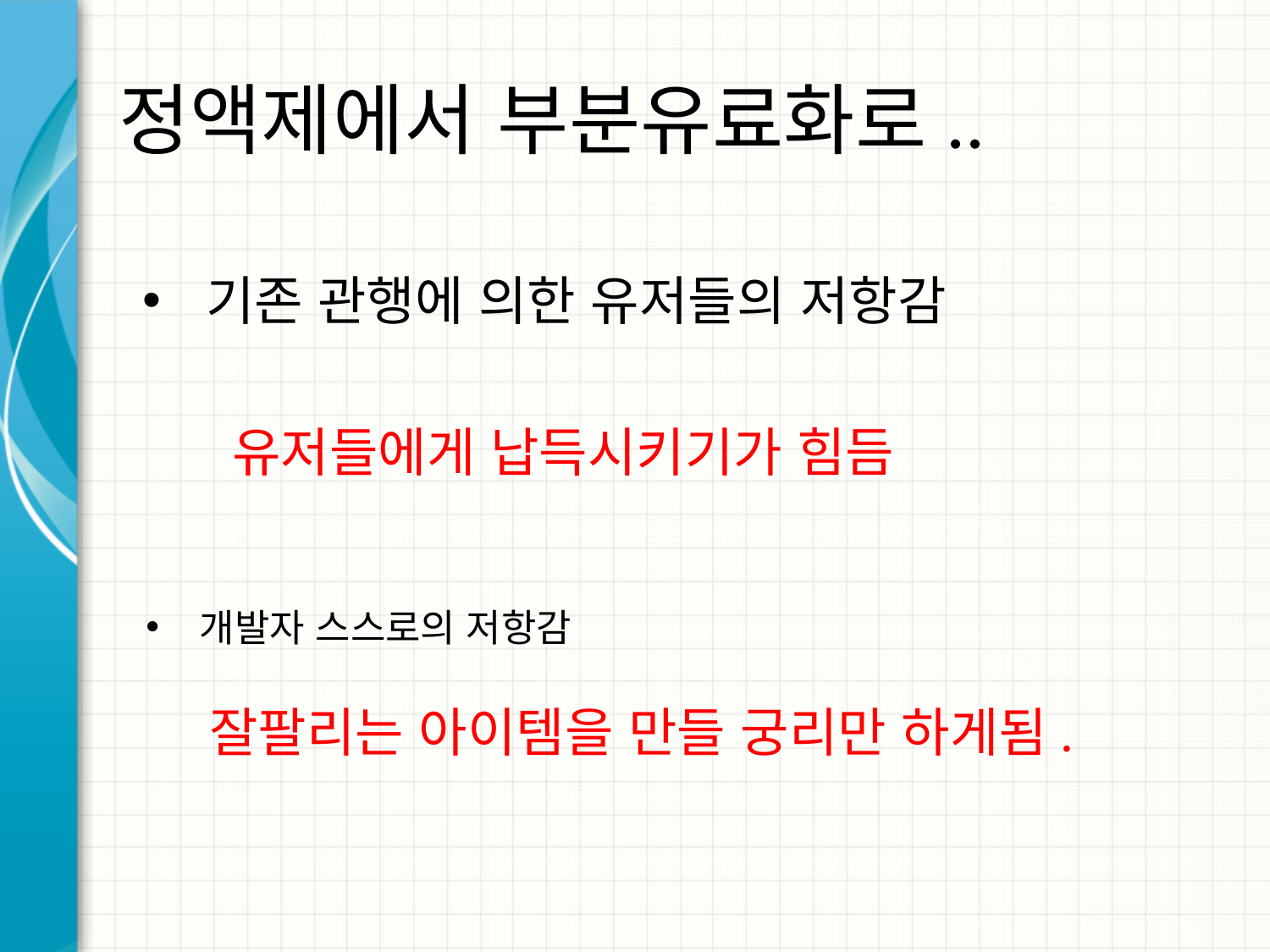

# 정액제에서 부분유료화로..
기존 관행에 의한 유저들의 저항감

 유저들에게 납득시키기가 힘듬

개발자 스스로의 저항감

잘팔리는 아이템을 만들 궁리만 하게됨.